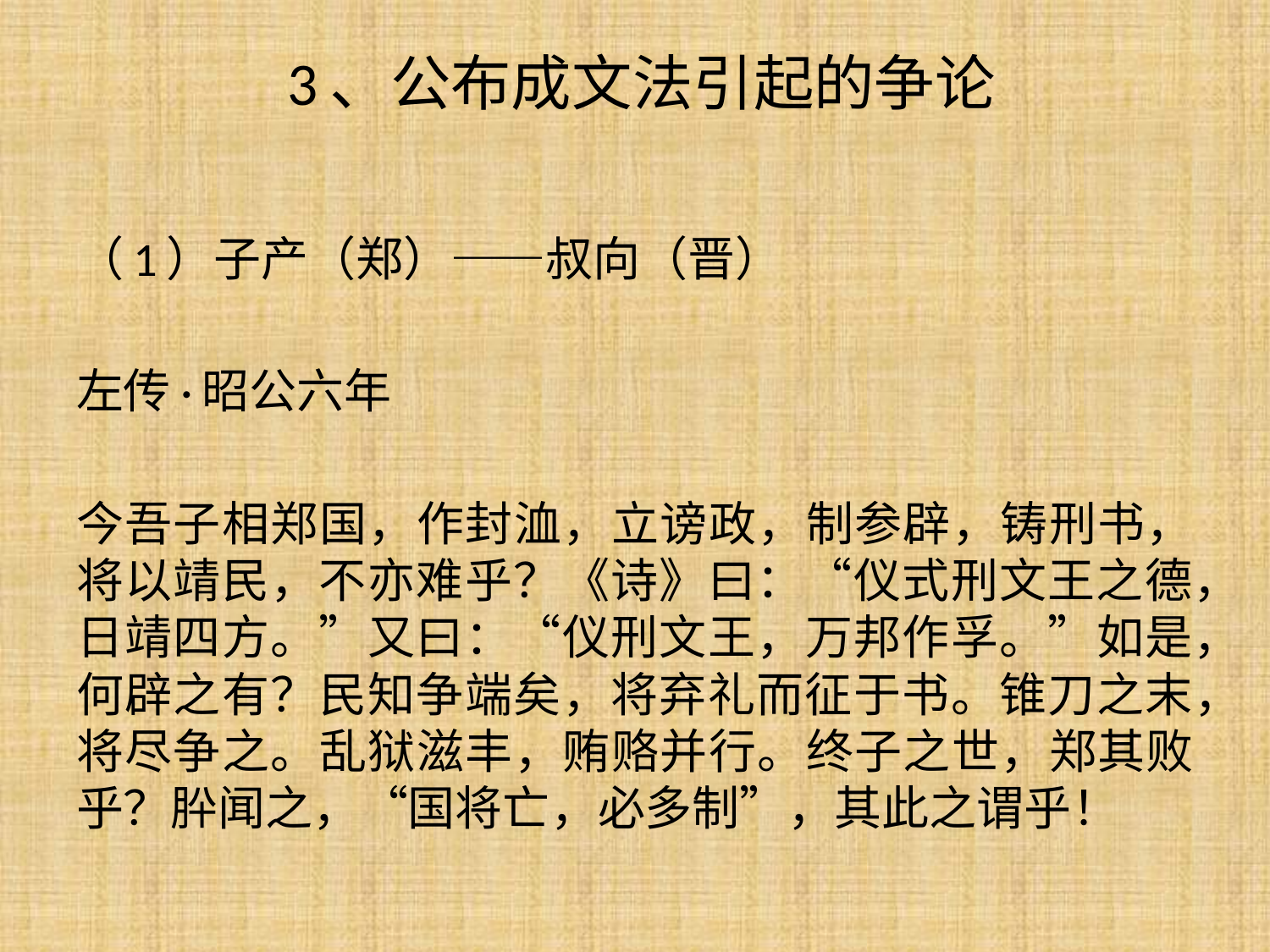

# 3、公布成文法引起的争论
（1）子产（郑）——叔向（晋）

左传·昭公六年

今吾子相郑国，作封洫，立谤政，制参辟，铸刑书，将以靖民，不亦难乎？《诗》曰：“仪式刑文王之德，日靖四方。”又曰：“仪刑文王，万邦作孚。”如是，何辟之有？民知争端矣，将弃礼而征于书。锥刀之末，将尽争之。乱狱滋丰，贿赂并行。终子之世，郑其败乎？肸闻之，“国将亡，必多制”，其此之谓乎！